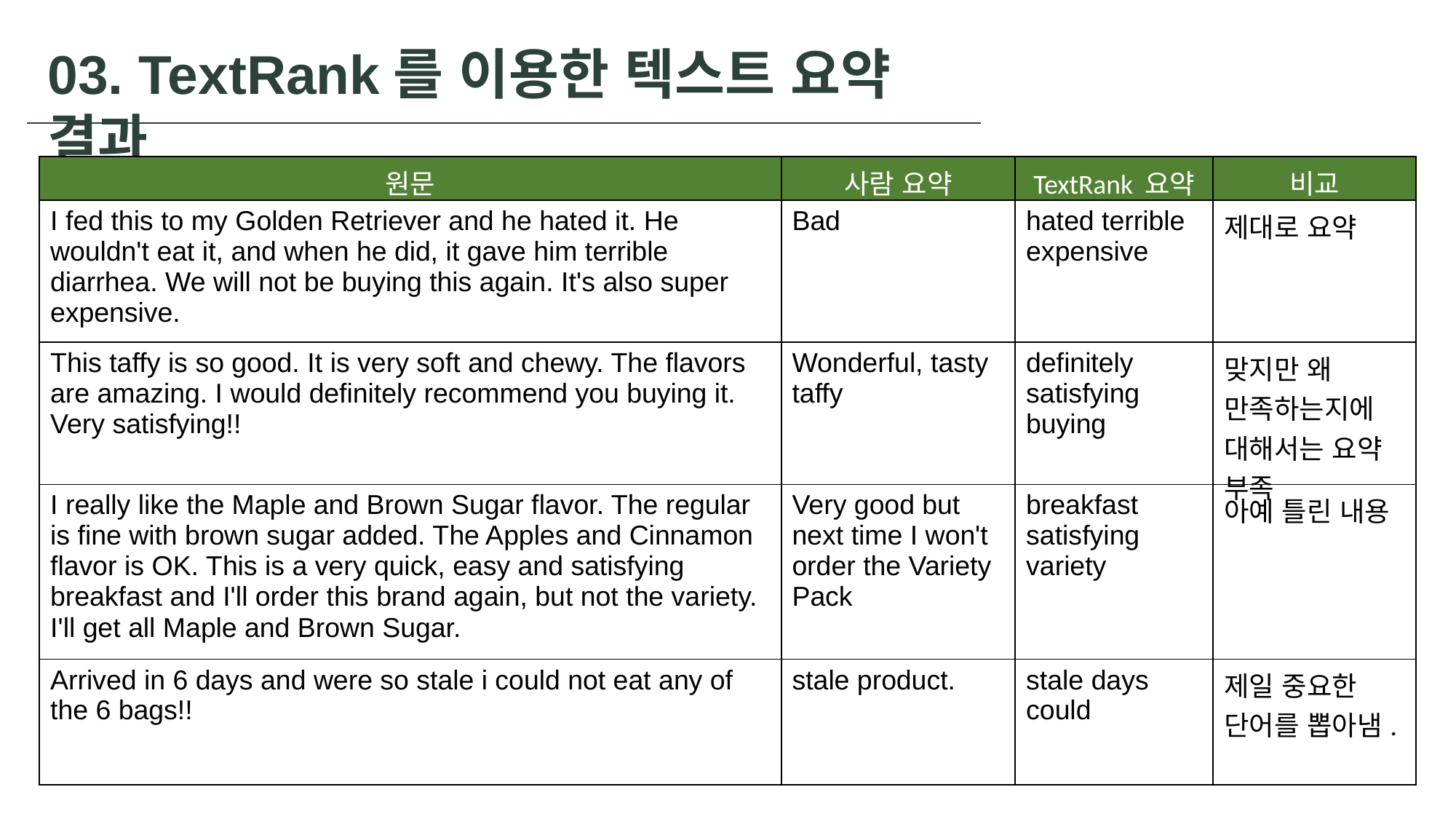

03. TextRank를 이용한 텍스트 요약 결과
| 원문 | 사람 요약 | TextRank 요약 | 비교 |
| --- | --- | --- | --- |
| I fed this to my Golden Retriever and he hated it. He wouldn't eat it, and when he did, it gave him terrible diarrhea. We will not be buying this again. It's also super expensive. | Bad | hated terrible expensive | 제대로 요약 |
| This taffy is so good. It is very soft and chewy. The flavors are amazing. I would definitely recommend you buying it. Very satisfying!! | Wonderful, tasty taffy | definitely satisfying buying | 맞지만 왜 만족하는지에 대해서는 요약 부족 |
| I really like the Maple and Brown Sugar flavor. The regular is fine with brown sugar added. The Apples and Cinnamon flavor is OK. This is a very quick, easy and satisfying breakfast and I'll order this brand again, but not the variety. I'll get all Maple and Brown Sugar. | Very good but next time I won't order the Variety Pack | breakfast satisfying variety | 아예 틀린 내용 |
| Arrived in 6 days and were so stale i could not eat any of the 6 bags!! | stale product. | stale days could | 제일 중요한 단어를 뽑아냄. |